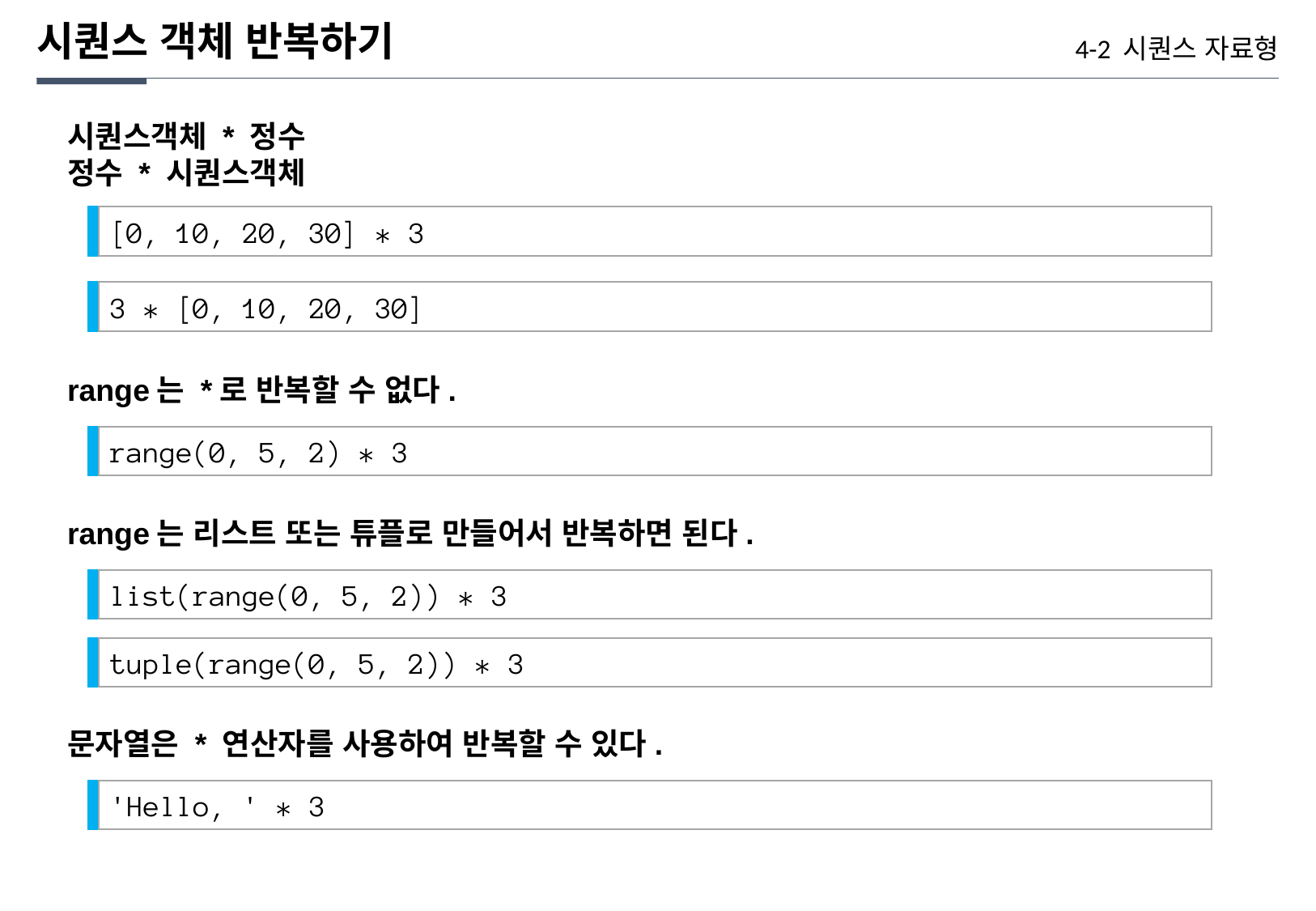

시퀀스 객체 반복하기
4-2 시퀀스 자료형
시퀀스객체 * 정수
정수 * 시퀀스객체

[0, 10, 20, 30] * 3

3 * [0, 10, 20, 30]
range는 *로 반복할 수 없다.

range(0, 5, 2) * 3
range는 리스트 또는 튜플로 만들어서 반복하면 된다.

list(range(0, 5, 2)) * 3

tuple(range(0, 5, 2)) * 3
문자열은 * 연산자를 사용하여 반복할 수 있다.

'Hello, ' * 3